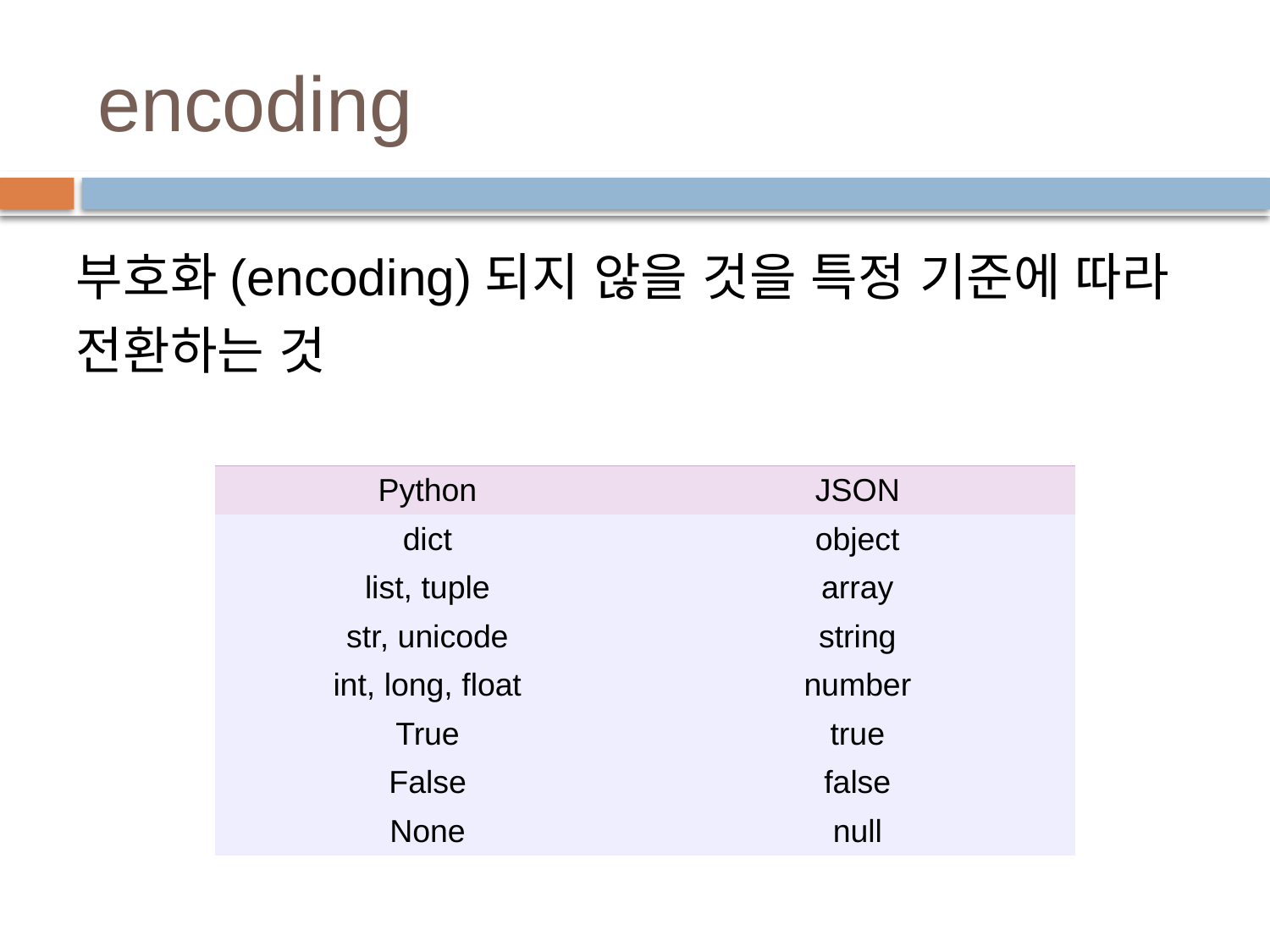

# encoding
부호화(encoding)되지 않을 것을 특정 기준에 따라 전환하는 것
| Python | JSON |
| --- | --- |
| dict | object |
| list, tuple | array |
| str, unicode | string |
| int, long, float | number |
| True | true |
| False | false |
| None | null |